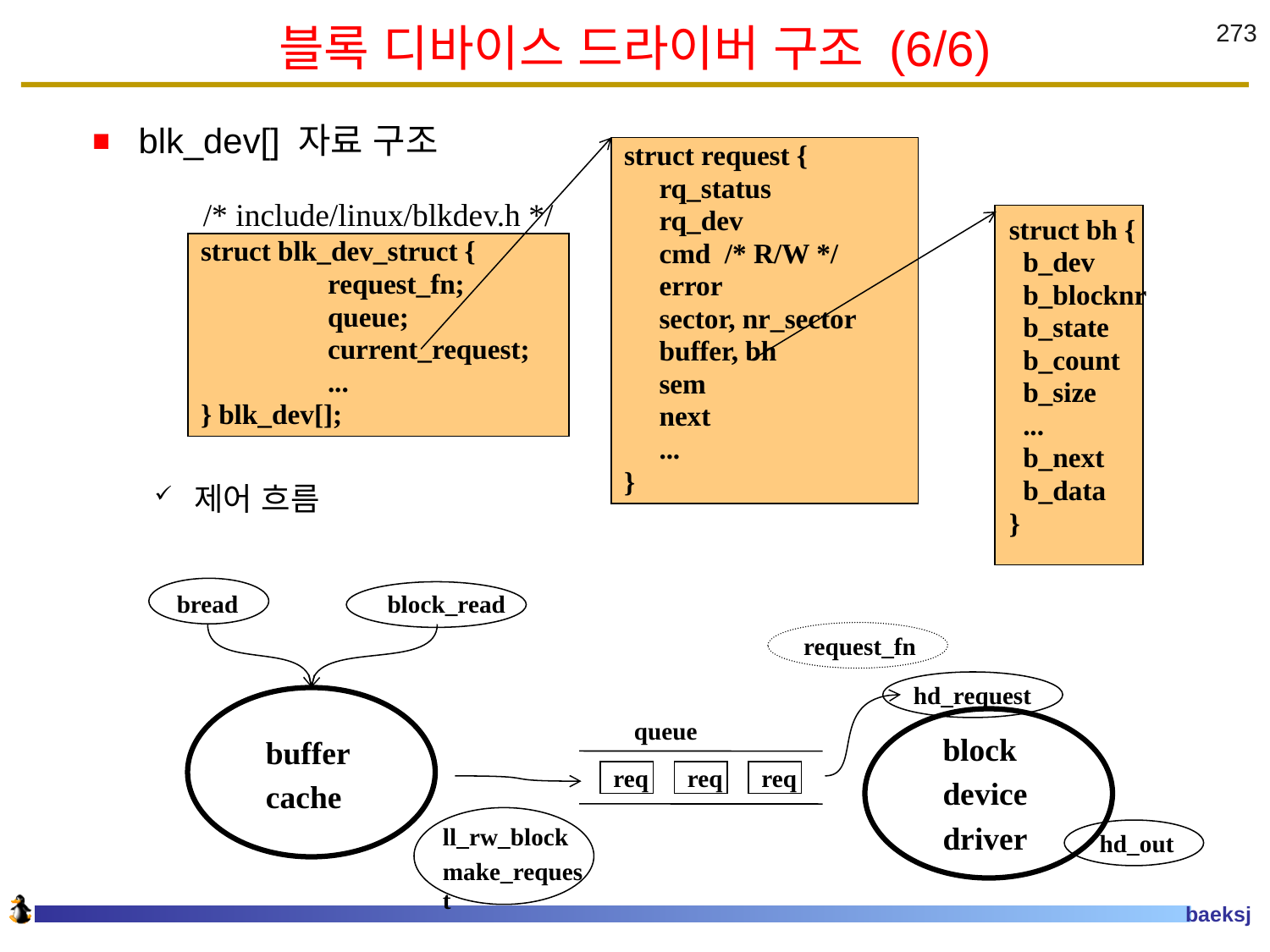

# 블록 디바이스 드라이버 구조 (6/6)
273
blk_dev[] 자료 구조

제어 흐름

struct request {
     rq_status
     rq_dev
     cmd  /* R/W */
     error
     sector, nr_sector
     buffer, bh
     sem
     next
     ...
}
/* include/linux/blkdev.h */

struct bh {
  b_dev
  b_blocknr
  b_state
  b_count
  b_size
  ...
  b_next
  b_data
}
struct blk_dev_struct {
	request_fn;
	queue;
	current_request;
	...
} blk_dev[];

bread

   block_read

request_fn

hd_request

queue

block
device
driver
buffer
cache

req
req
req

ll_rw_block
make_request

hd_out